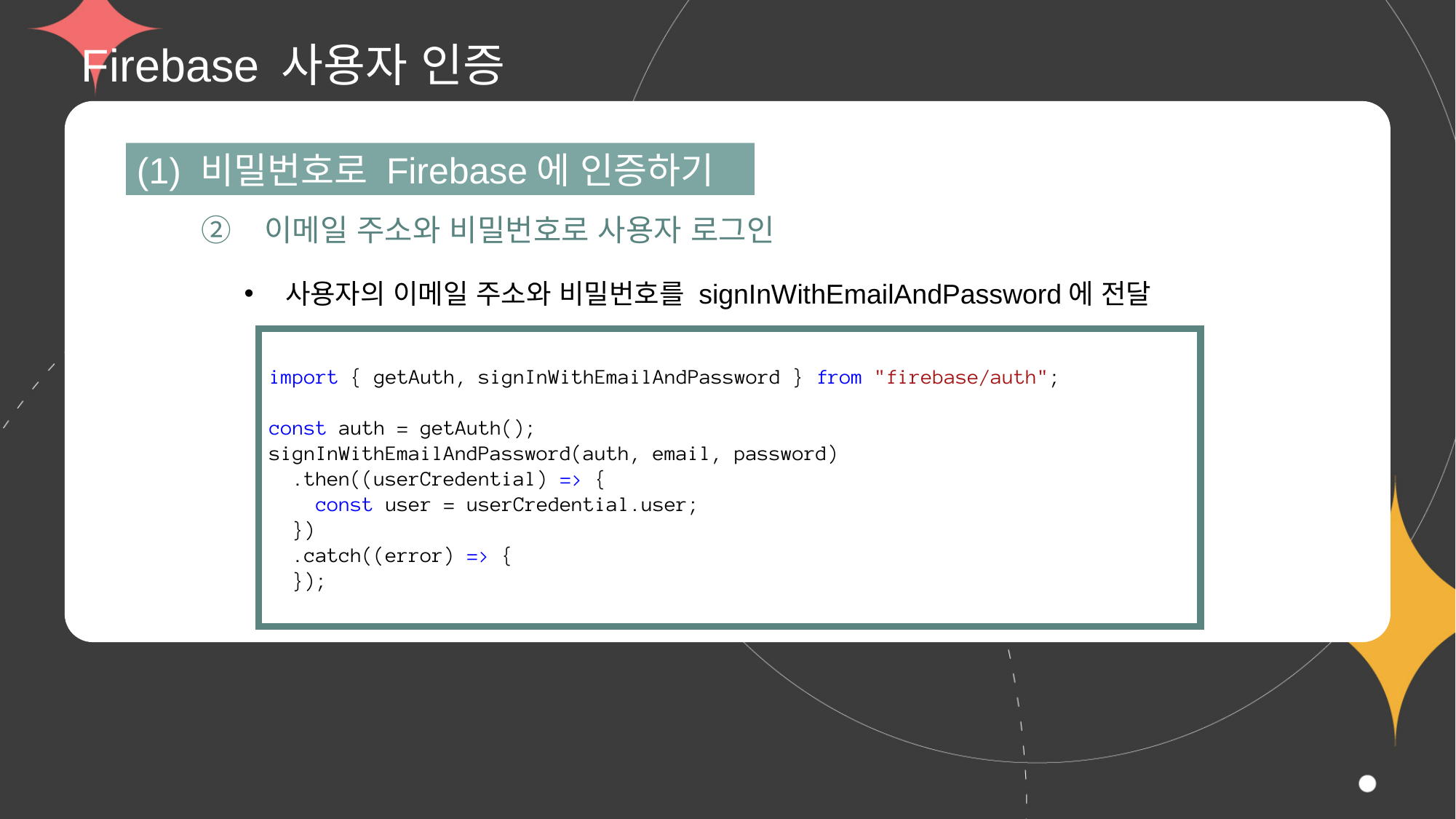

# Firebase 사용자 인증
(1) 비밀번호로 Firebase에 인증하기
②   이메일 주소와 비밀번호로 사용자 로그인
사용자의 이메일 주소와 비밀번호를 signInWithEmailAndPassword에 전달
import { getAuth, signInWithEmailAndPassword } from "firebase/auth";

const auth = getAuth();
signInWithEmailAndPassword(auth, email, password)
  .then((userCredential) => {
    const user = userCredential.user;
  })
  .catch((error) => {
  });